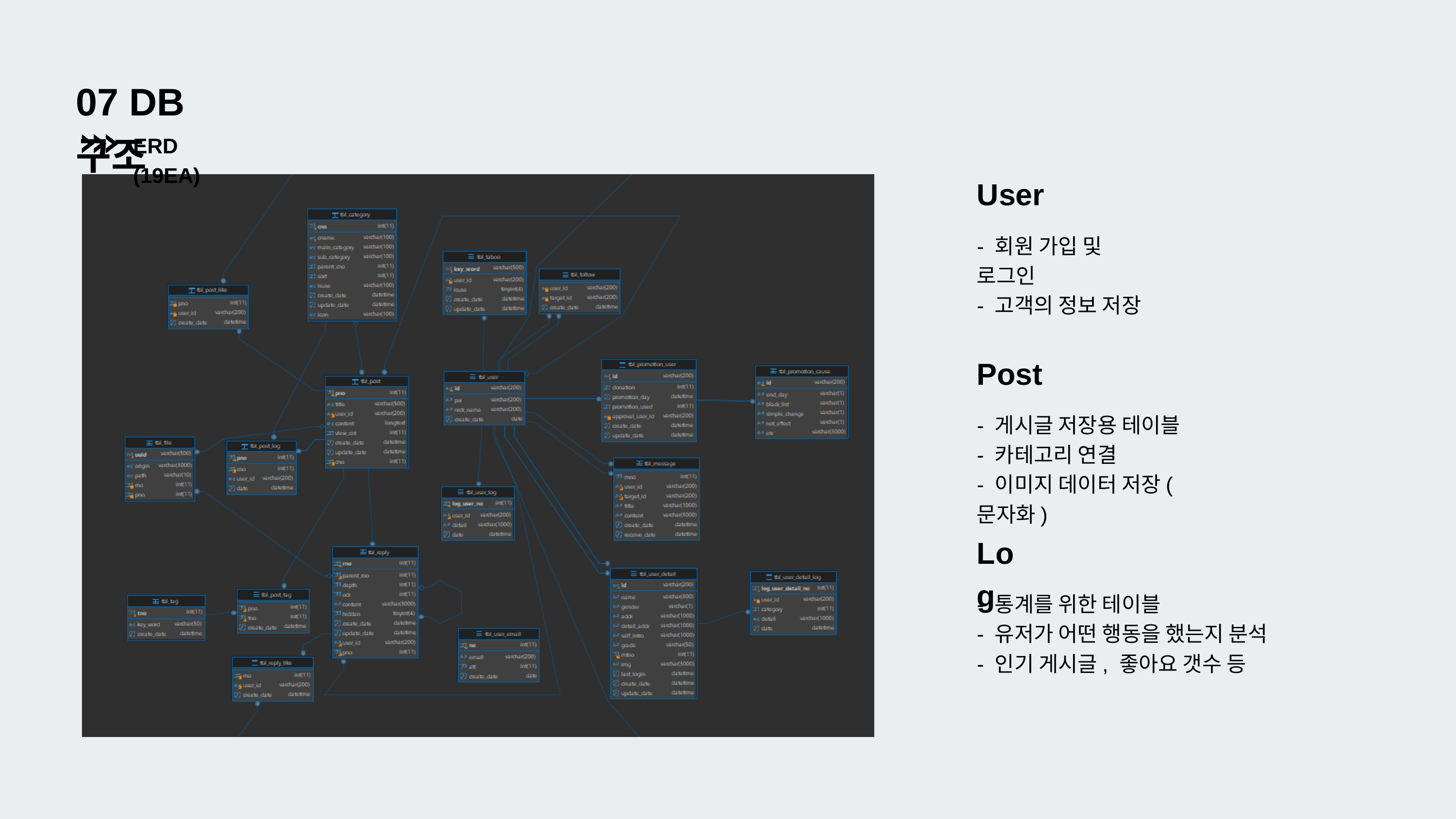

07 DB 구조
ERD (19EA)

User

- 회원 가입 및 로그인
- 고객의 정보 저장
Post
- 게시글 저장용 테이블
- 카테고리 연결
- 이미지 데이터 저장(문자화)
Log
- 통계를 위한 테이블
- 유저가 어떤 행동을 했는지 분석
- 인기 게시글, 좋아요 갯수 등